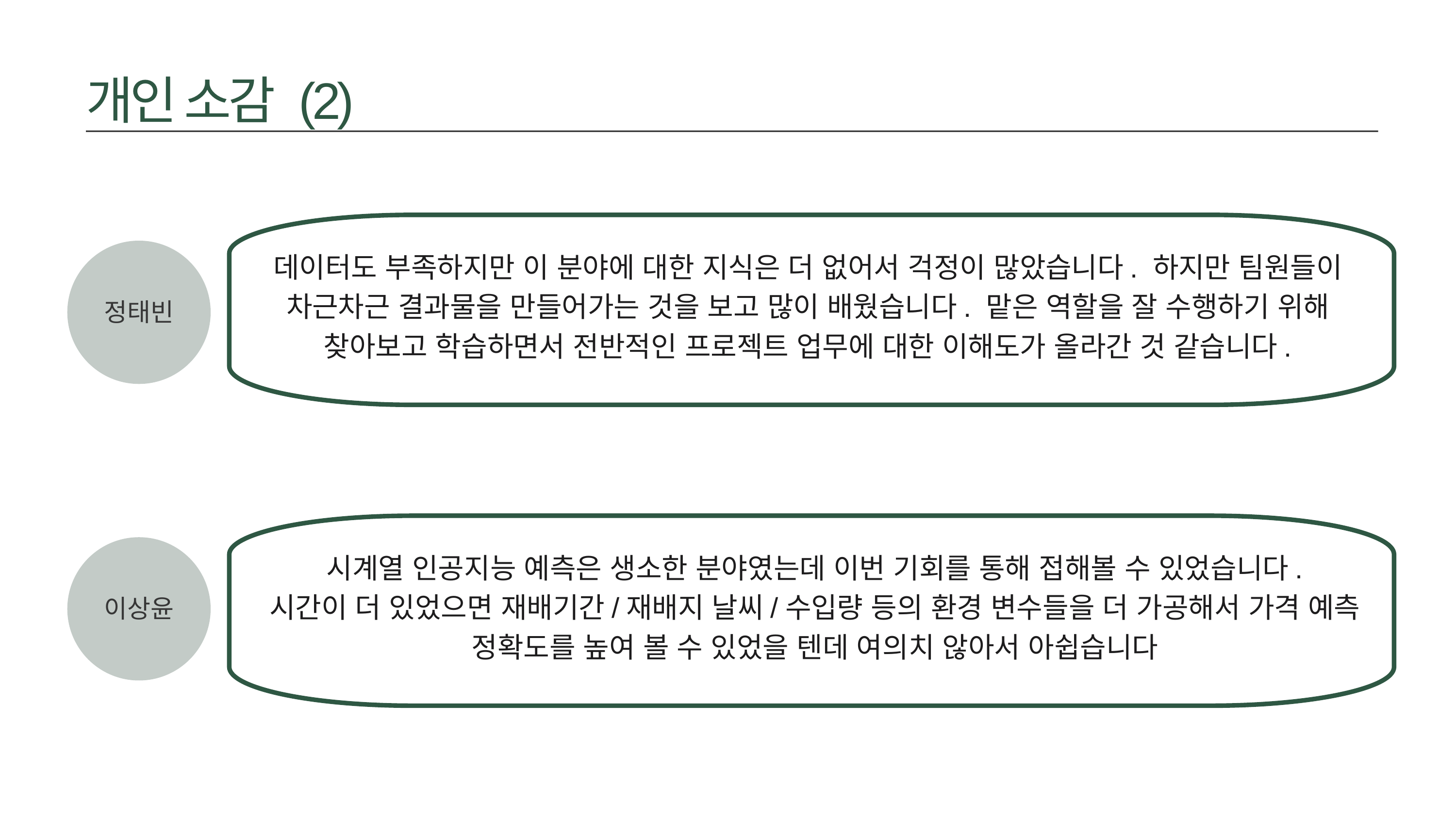

개인 소감 (2)

정태빈
데이터도 부족하지만 이 분야에 대한 지식은 더 없어서 걱정이 많았습니다. 하지만 팀원들이 차근차근 결과물을 만들어가는 것을 보고 많이 배웠습니다. 맡은 역할을 잘 수행하기 위해 찾아보고 학습하면서 전반적인 프로젝트 업무에 대한 이해도가 올라간 것 같습니다.

이상윤
시계열 인공지능 예측은 생소한 분야였는데 이번 기회를 통해 접해볼 수 있었습니다.
시간이 더 있었으면 재배기간/재배지 날씨/수입량 등의 환경 변수들을 더 가공해서 가격 예측 정확도를 높여 볼 수 있었을 텐데 여의치 않아서 아쉽습니다